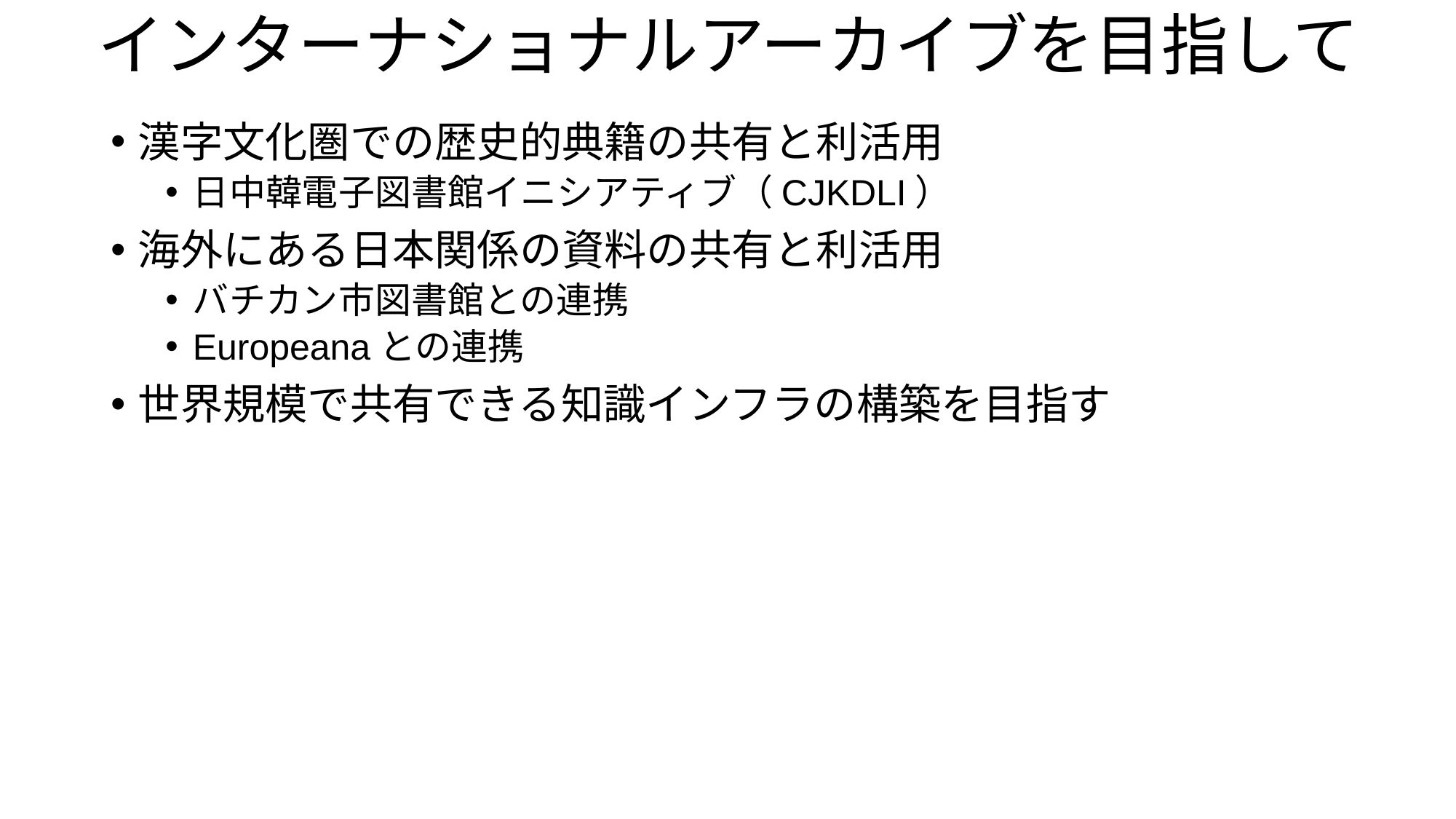

# インターナショナルアーカイブを目指して
漢字文化圏での歴史的典籍の共有と利活用
日中韓電子図書館イニシアティブ（CJKDLI）
海外にある日本関係の資料の共有と利活用
バチカン市図書館との連携
Europeanaとの連携
世界規模で共有できる知識インフラの構築を目指す